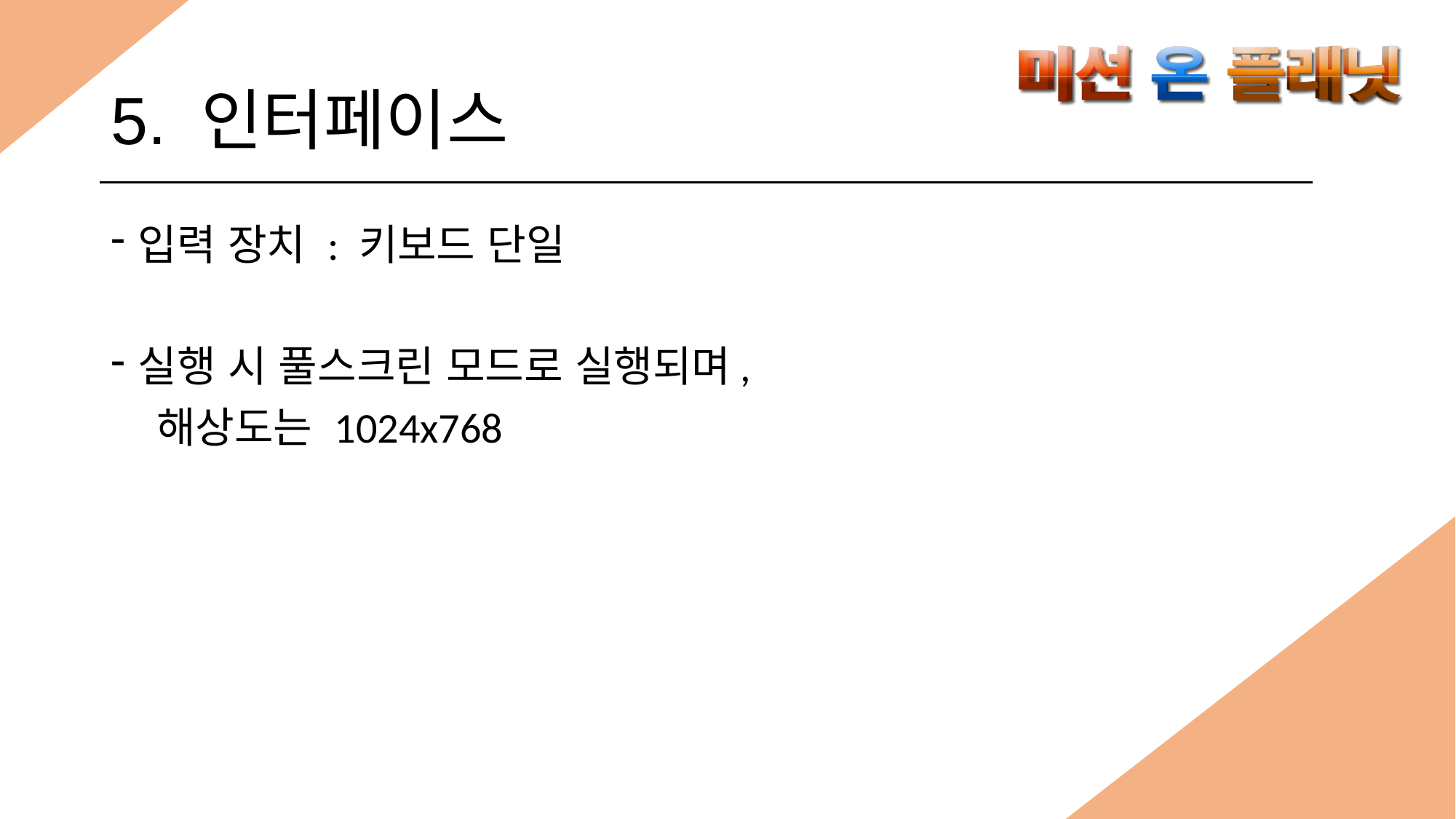

# 5. 인터페이스
입력 장치 : 키보드 단일

실행 시 풀스크린 모드로 실행되며,
   해상도는 1024x768